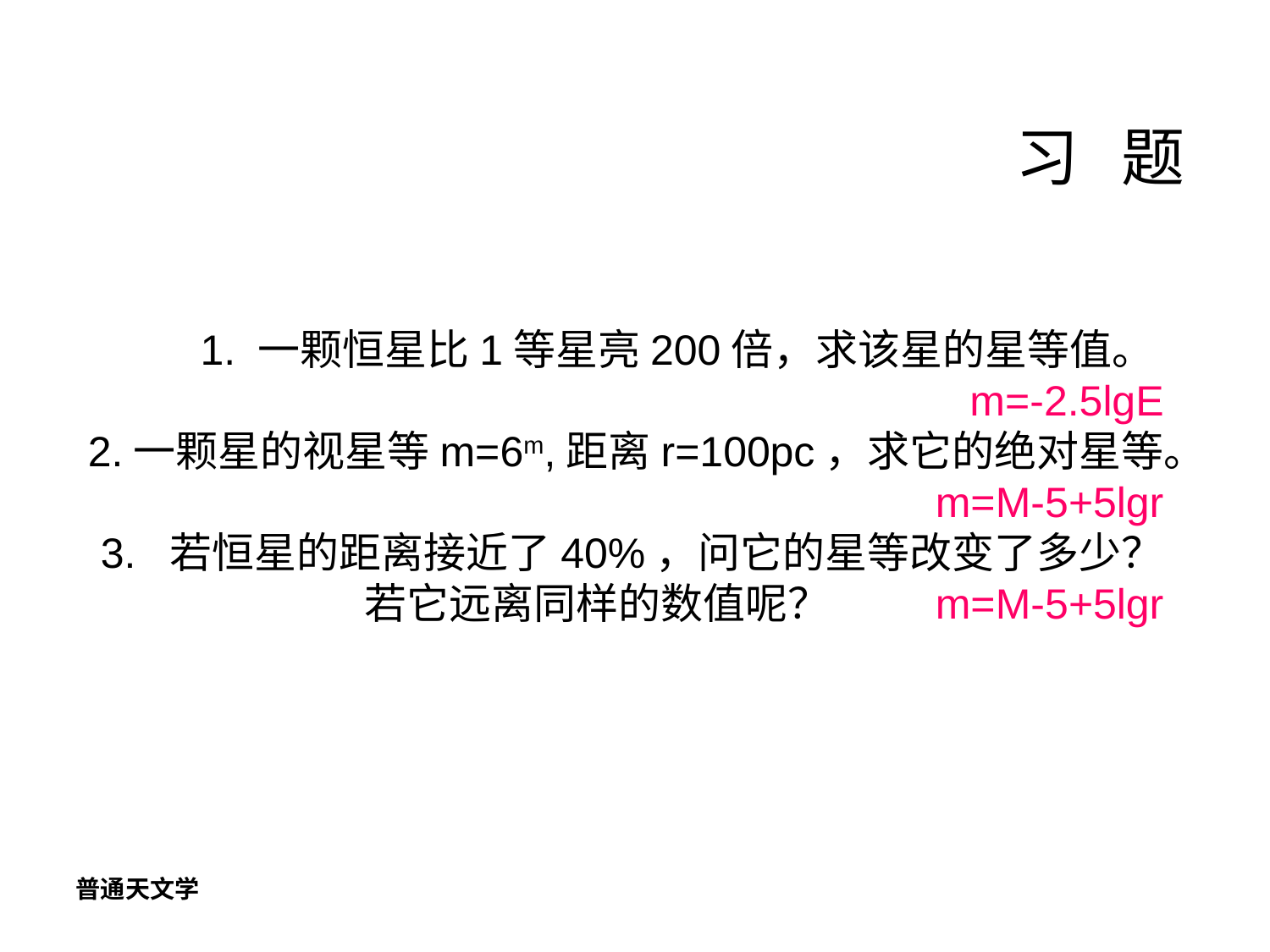

习   题
1. 一颗恒星比1等星亮200倍，求该星的星等值。
                                  m=-2.5lgE
2.一颗星的视星等m=6m,距离r=100pc，求它的绝对星等。
                                  m=M-5+5lgr
3.  若恒星的距离接近了40%，问它的星等改变了多少？若它远离同样的数值呢？          m=M-5+5lgr

普通天文学